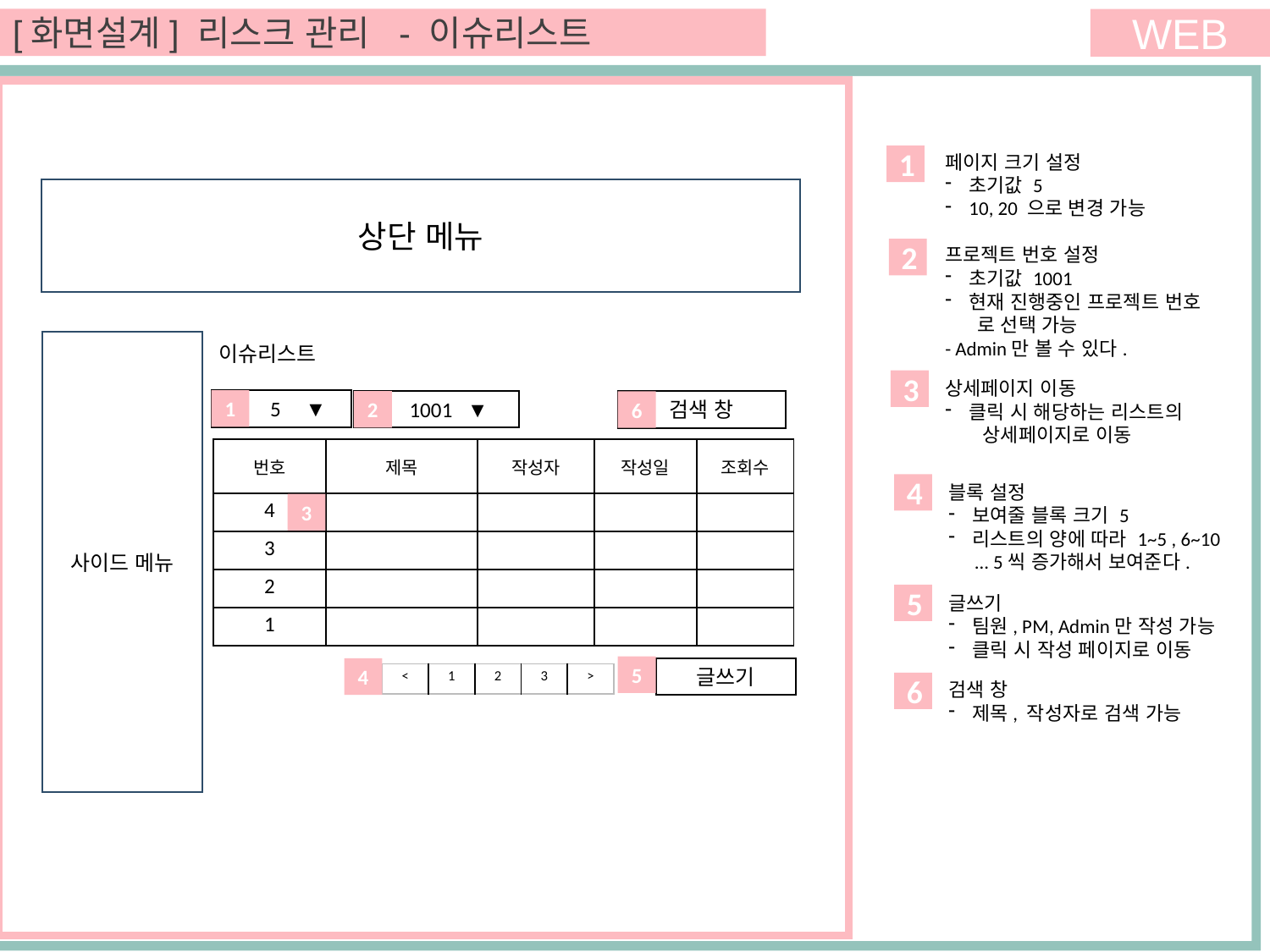

[화면설계] 리스크 관리  - 이슈리스트
WEB

페이지 크기 설정
초기값 5
10, 20 으로 변경 가능
1
상단 메뉴
예약     지점안내     로그인     창업문의
프로젝트 번호 설정
초기값 1001
현재 진행중인 프로젝트 번호
     로 선택 가능
- Admin만 볼 수 있다.
2
사이드 메뉴
이슈리스트
3
상세페이지 이동
클릭 시 해당하는 리스트의
      상세페이지로 이동
       5     ▼
1
     1001   ▼
2
검색 창
6
| 번호 | 제목 | 작성자 | 작성일 | 조회수 |
| --- | --- | --- | --- | --- |
| 4 |  |  |  |  |
| 3 |  |  |  |  |
| 2 |  |  |  |  |
| 1 |  |  |  |  |
4
블록 설정
보여줄 블록 크기 5
리스트의 양에 따라 1~5 , 6~10
      … 5씩 증가해서 보여준다.
1
3
5
글쓰기
팀원, PM, Admin만 작성 가능
클릭 시 작성 페이지로 이동
5
글쓰기
4
| < | 1 | 2 | 3 | > |
| --- | --- | --- | --- | --- |
검색 창
제목, 작성자로 검색 가능
6